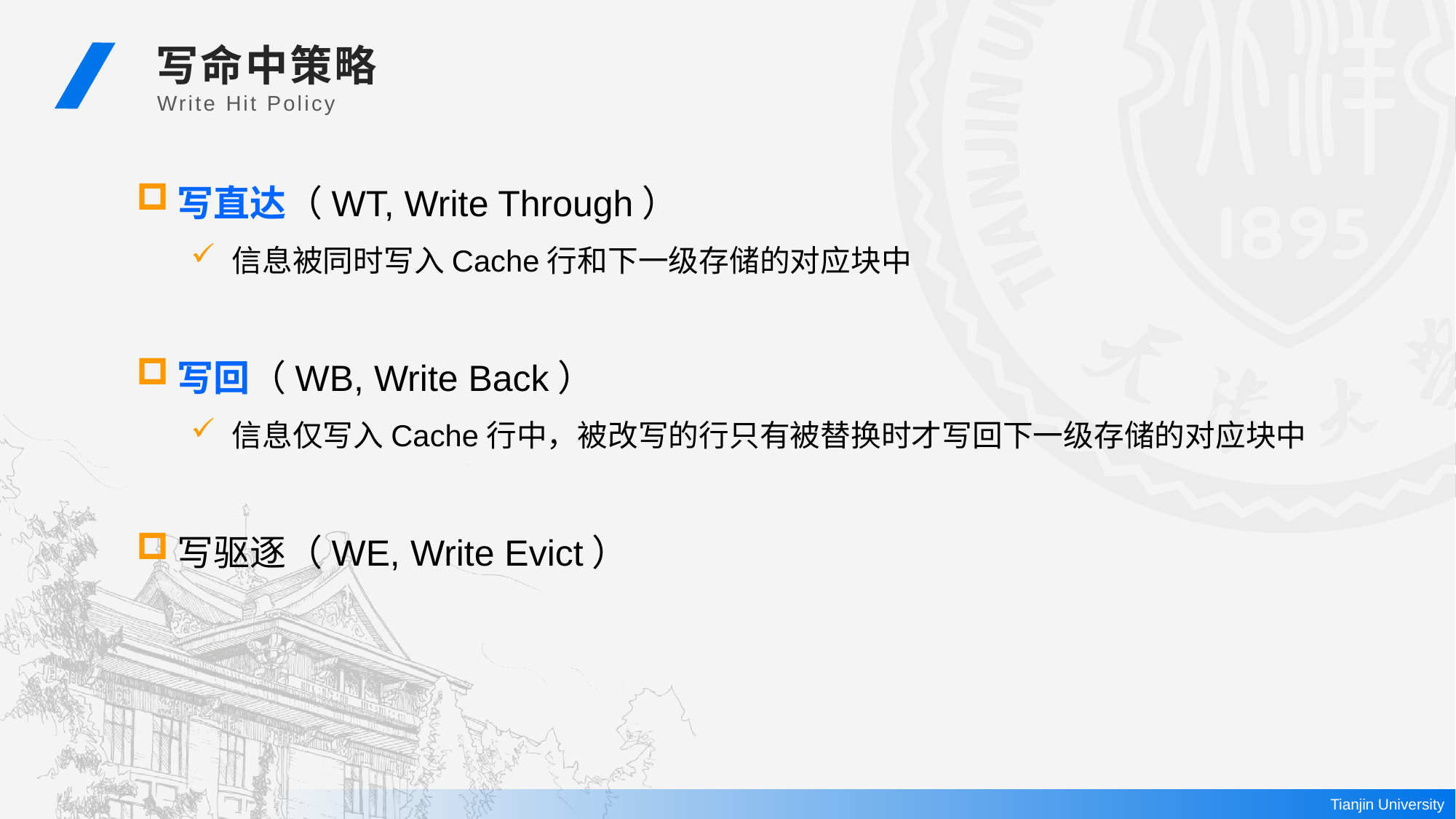

写命中策略
  Write Hit Policy
写直达（WT, Write Through）
信息被同时写入Cache行和下一级存储的对应块中

写回（WB, Write Back）
信息仅写入Cache行中，被改写的行只有被替换时才写回下一级存储的对应块中

写驱逐（WE, Write Evict）